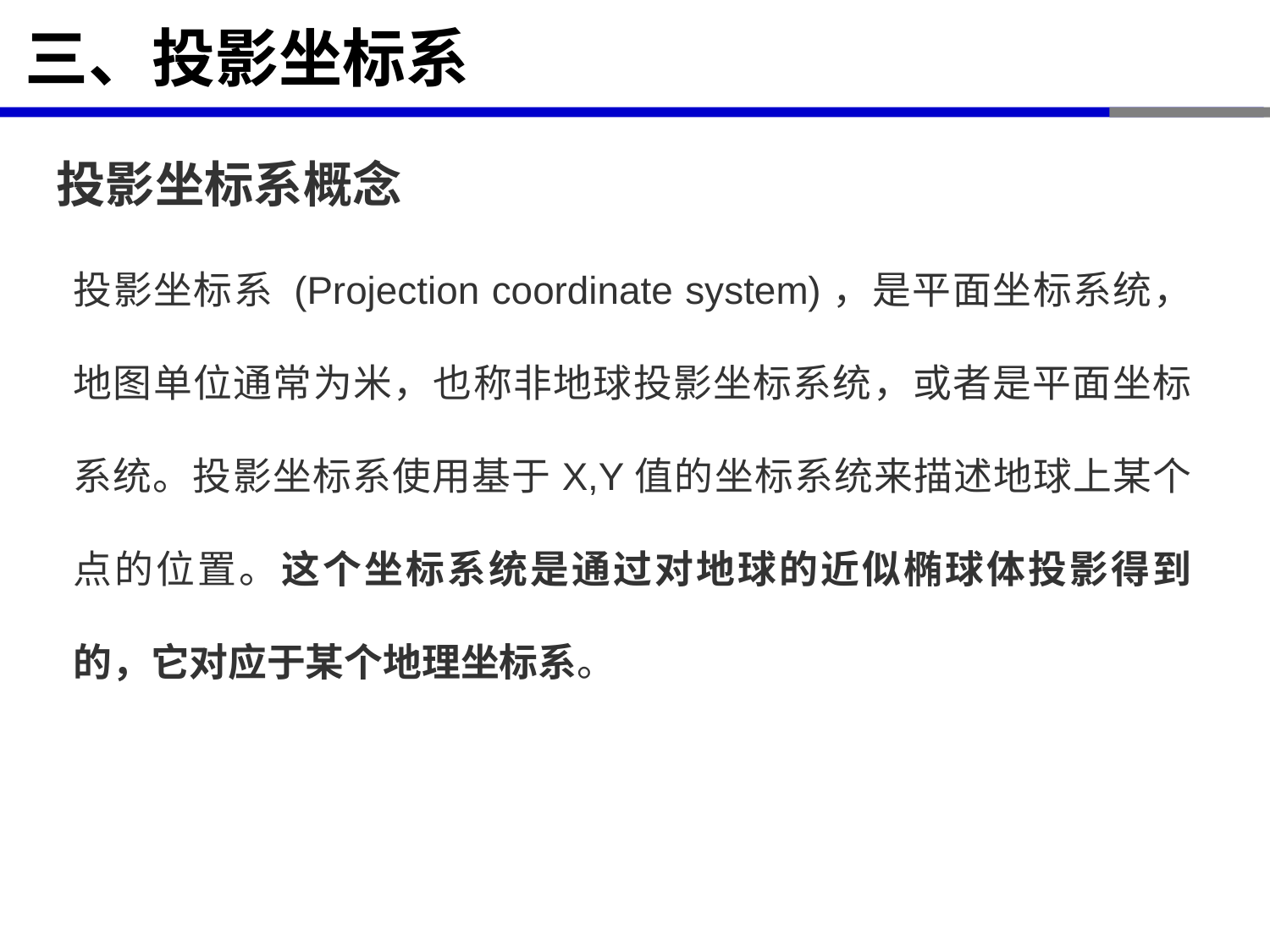

# 三、投影坐标系
投影坐标系概念
投影坐标系 (Projection coordinate system)，是平面坐标系统，地图单位通常为米，也称非地球投影坐标系统，或者是平面坐标系统。投影坐标系使用基于X,Y值的坐标系统来描述地球上某个点的位置。这个坐标系统是通过对地球的近似椭球体投影得到的，它对应于某个地理坐标系。